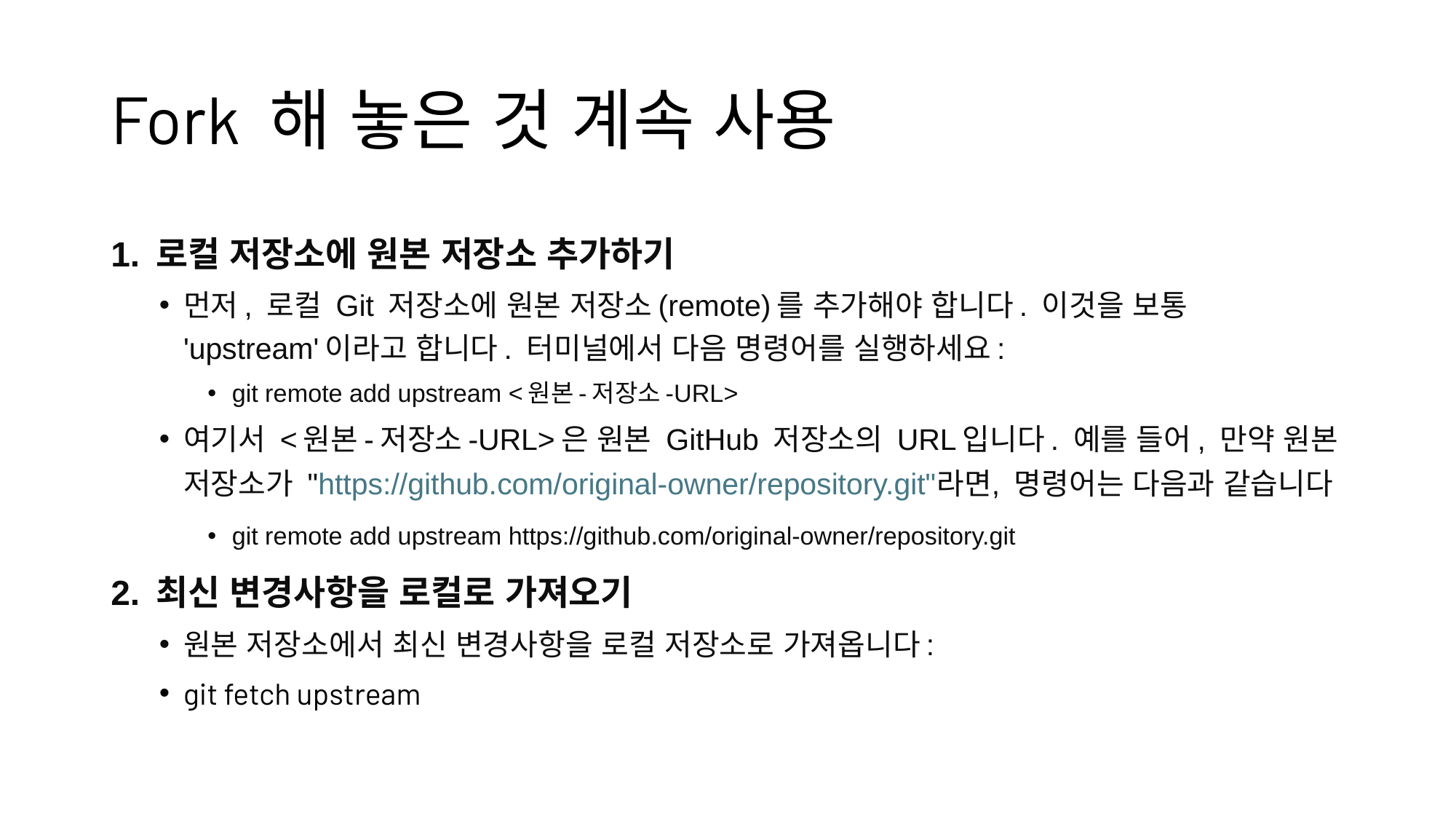

# Fork 해 놓은 것 계속 사용
1. 로컬 저장소에 원본 저장소 추가하기
먼저, 로컬 Git 저장소에 원본 저장소(remote)를 추가해야 합니다. 이것을 보통 'upstream'이라고 합니다. 터미널에서 다음 명령어를 실행하세요:
git remote add upstream <원본-저장소-URL>
여기서 <원본-저장소-URL>은 원본 GitHub 저장소의 URL입니다. 예를 들어, 만약 원본 저장소가 "https://github.com/original-owner/repository.git"라면, 명령어는 다음과 같습니다
git remote add upstream https://github.com/original-owner/repository.git
2. 최신 변경사항을 로컬로 가져오기
원본 저장소에서 최신 변경사항을 로컬 저장소로 가져옵니다:
git fetch upstream